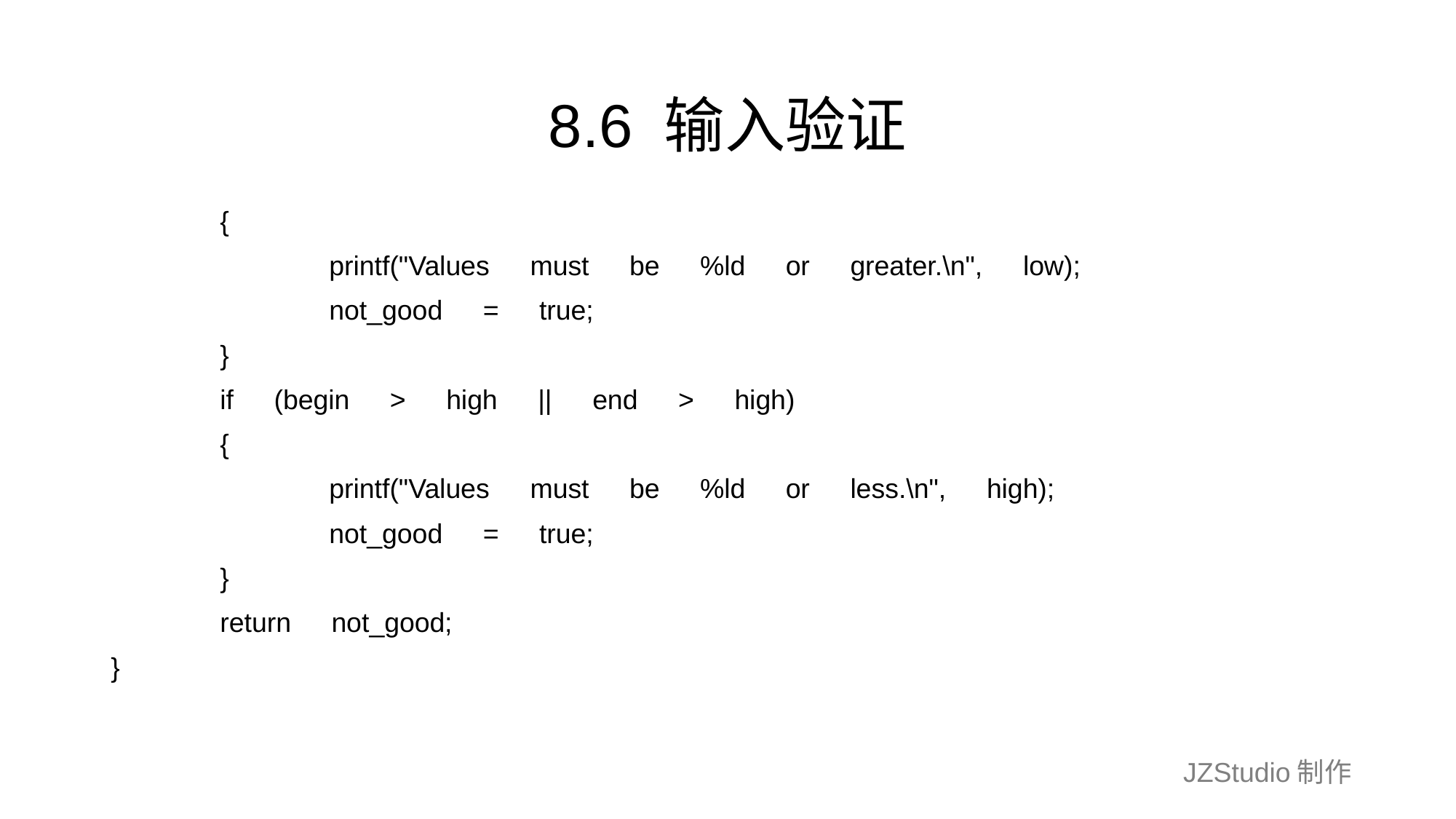

# 8.6 输入验证
	{
		printf("Values　must　be　%ld　or　greater.\n",　low);
		not_good　=　true;
	}
	if　(begin　>　high　||　end　>　high)
	{
		printf("Values　must　be　%ld　or　less.\n",　high);
		not_good　=　true;
	}
	return　not_good;
}